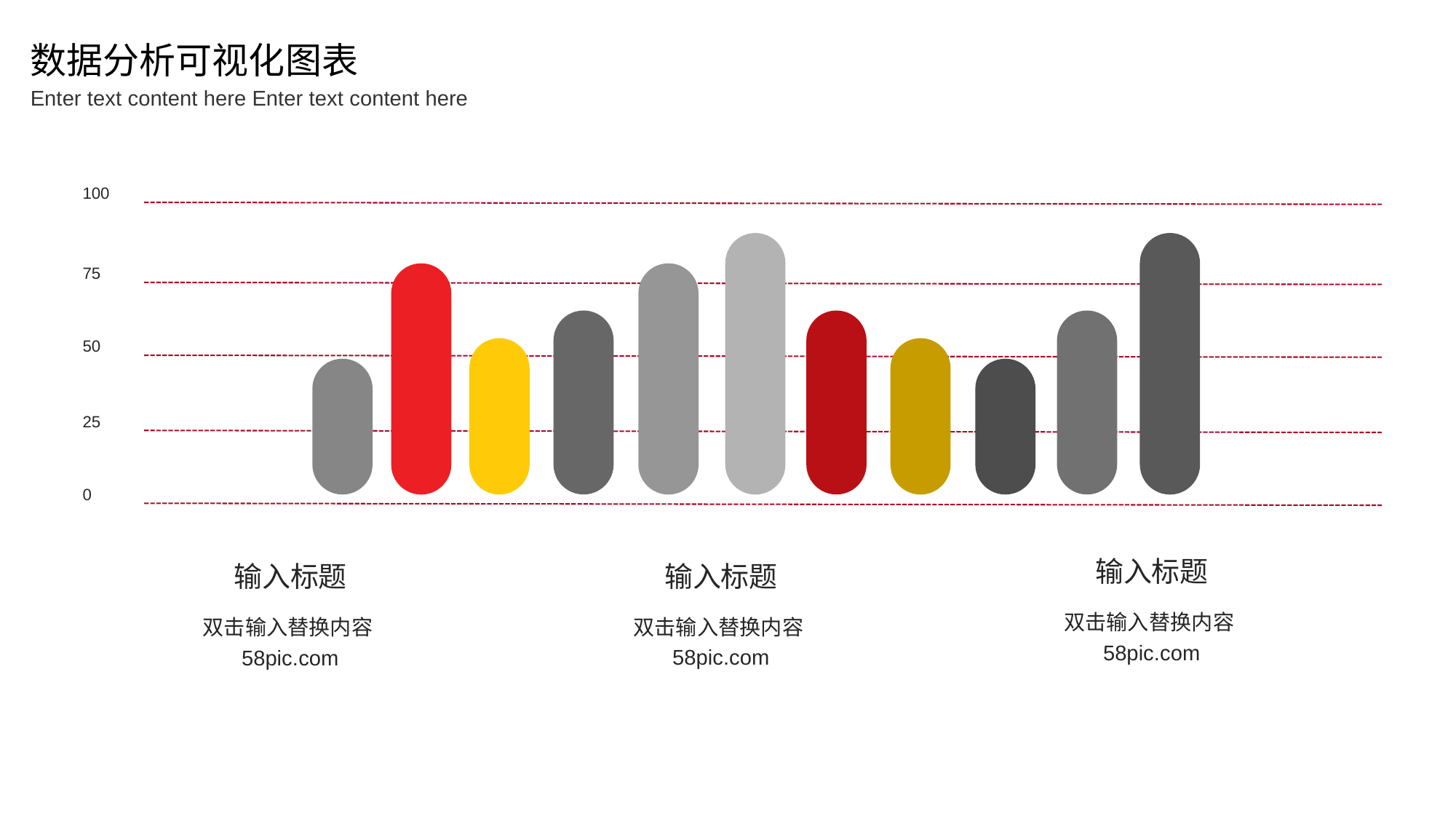

数据分析可视化图表
Enter text content here Enter text content here
100
75
50
25
0

输入标题
双击输入替换内容58pic.com
输入标题
双击输入替换内容58pic.com
输入标题
双击输入替换内容58pic.com